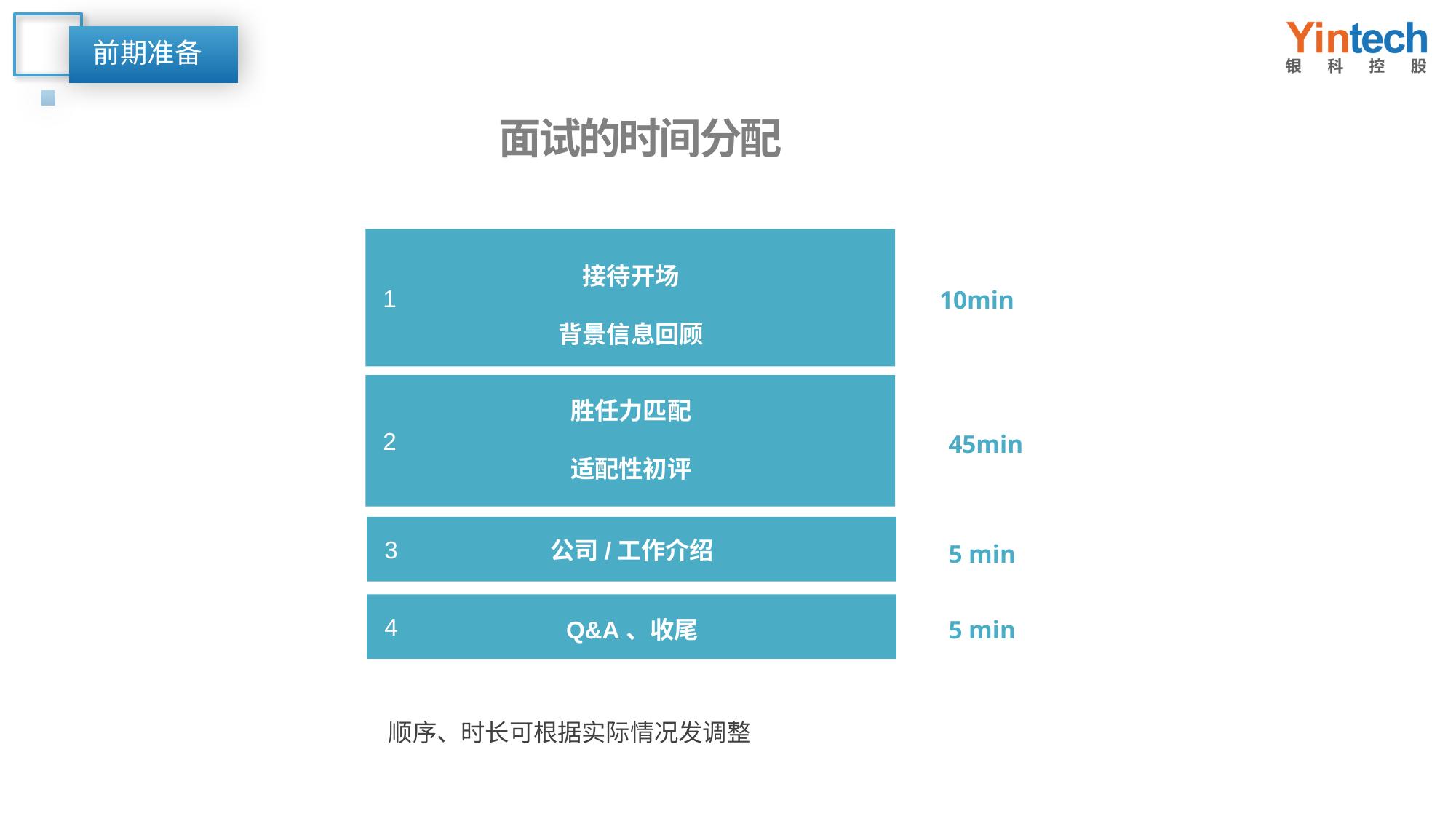

前期准备
面试的时间分配
 1
接待开场
背景信息回顾
10min
 2
胜任力匹配

适配性初评
45min
 3
公司/工作介绍
5 min
 4
Q&A、收尾
5 min
顺序、时长可根据实际情况发调整